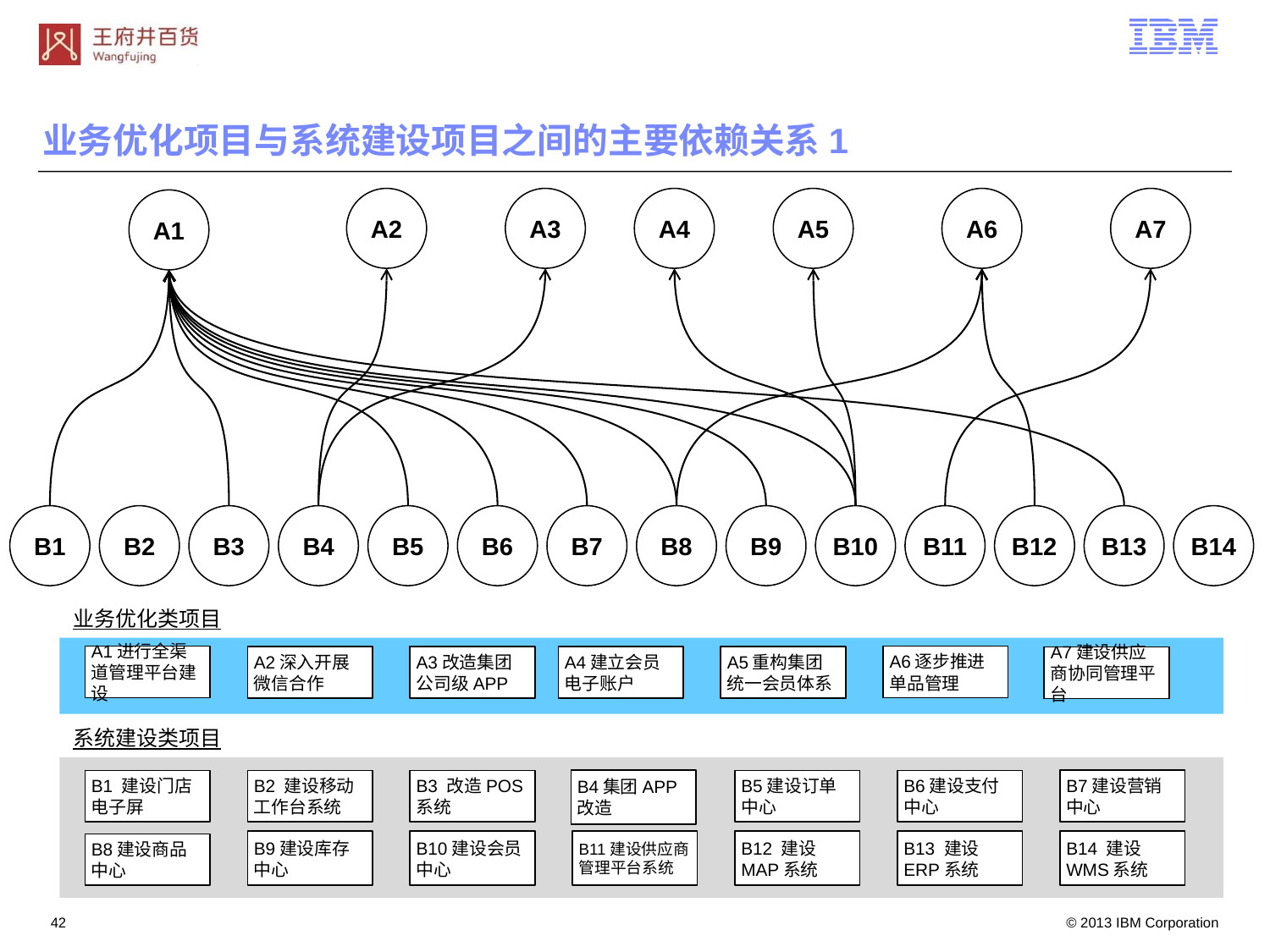

业务优化项目与系统建设项目之间的主要依赖关系1
A2
A3
A4
A5
A6
A7
A1
B1
B2
B3
B4
B5
B6
B7
B8
B9
B10
B11
B12
B13
B14
业务优化类项目

A1进行全渠道管理平台建设
A6逐步推进单品管理
A2深入开展微信合作
A3改造集团公司级APP
A4建立会员电子账户
A5重构集团统一会员体系
A7建设供应商协同管理平台
系统建设类项目

B4集团APP改造
B7建设营销中心
B1 建设门店电子屏
B2 建设移动工作台系统
B3 改造POS系统
B5建设订单中心
B6建设支付中心
B9建设库存中心
B10建设会员中心
B11建设供应商管理平台系统
B12 建设MAP系统
B13 建设ERP系统
B14 建设WMS系统
B8建设商品中心
42